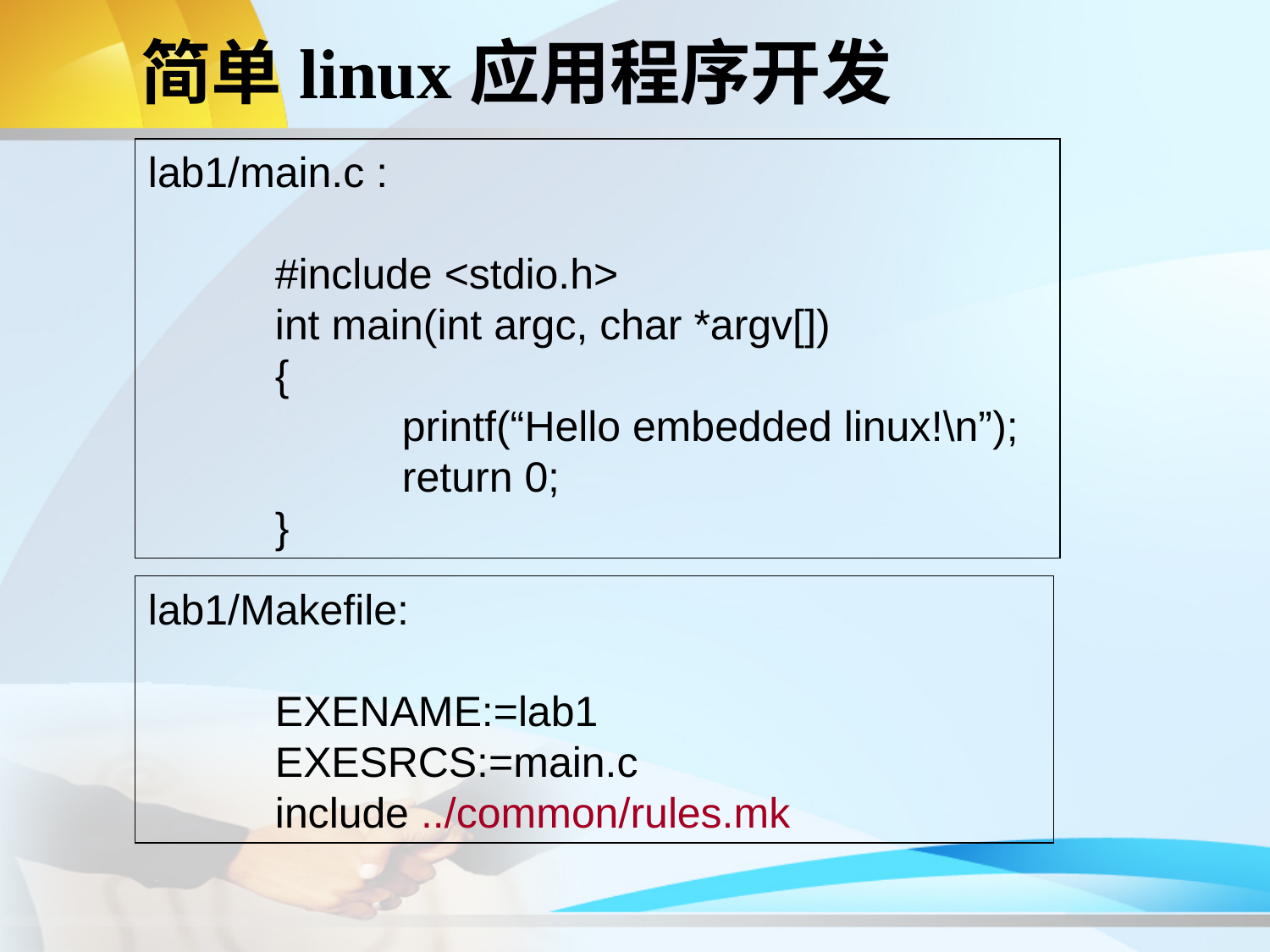

# 简单linux应用程序开发
lab1/main.c :

	#include <stdio.h>
	int main(int argc, char *argv[])
	{
		printf(“Hello embedded linux!\n”);
		return 0;
	}
lab1/Makefile:

	EXENAME:=lab1
	EXESRCS:=main.c
	include ../common/rules.mk
34